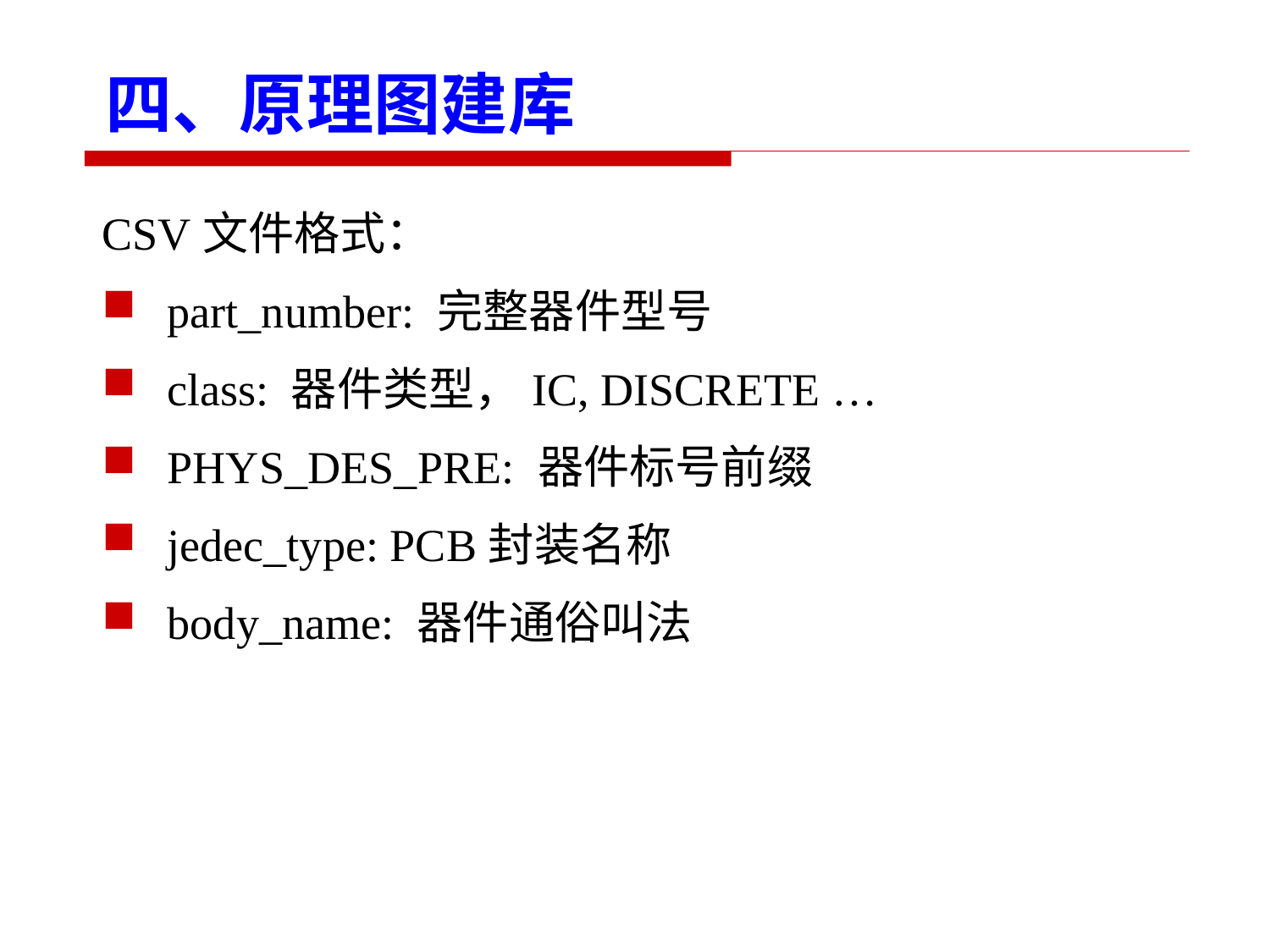

四、原理图建库
CSV文件格式：
part_number: 完整器件型号
class: 器件类型，IC, DISCRETE …
PHYS_DES_PRE: 器件标号前缀
jedec_type: PCB封装名称
body_name: 器件通俗叫法